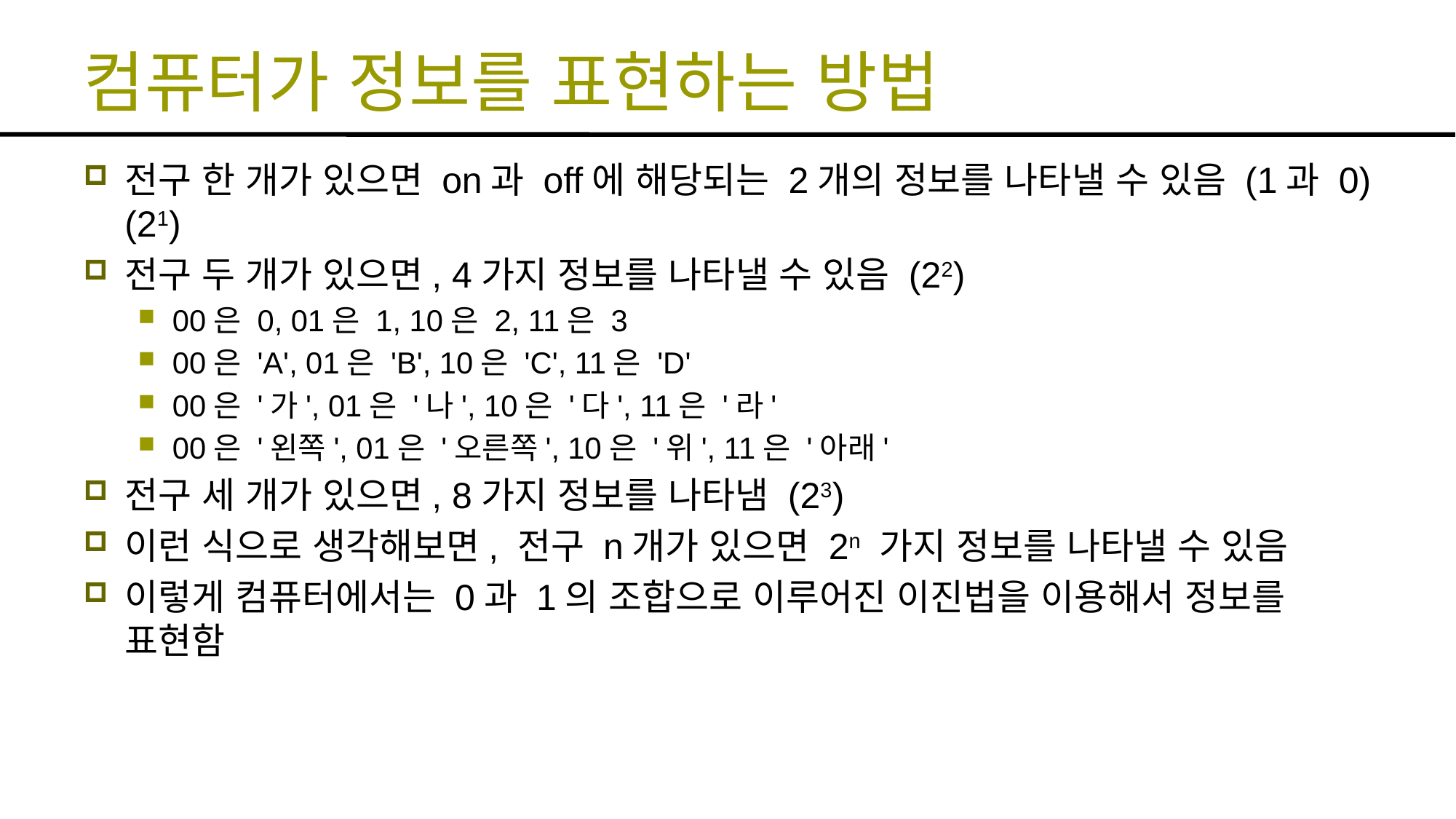

# 컴퓨터가 정보를 표현하는 방법
전구 한 개가 있으면 on과 off에 해당되는 2개의 정보를 나타낼 수 있음 (1과 0) (21)
전구 두 개가 있으면, 4가지 정보를 나타낼 수 있음 (22)
00은 0, 01은 1, 10은 2, 11은 3
00은 'A', 01은 'B', 10은 'C', 11은 'D'
00은 '가', 01은 '나', 10은 '다', 11은 '라'
00은 '왼쪽', 01은 '오른쪽', 10은 '위', 11은 '아래'
전구 세 개가 있으면, 8가지 정보를 나타냄 (23)
이런 식으로 생각해보면, 전구 n개가 있으면 2n 가지 정보를 나타낼 수 있음
이렇게 컴퓨터에서는 0과 1의 조합으로 이루어진 이진법을 이용해서 정보를 표현함